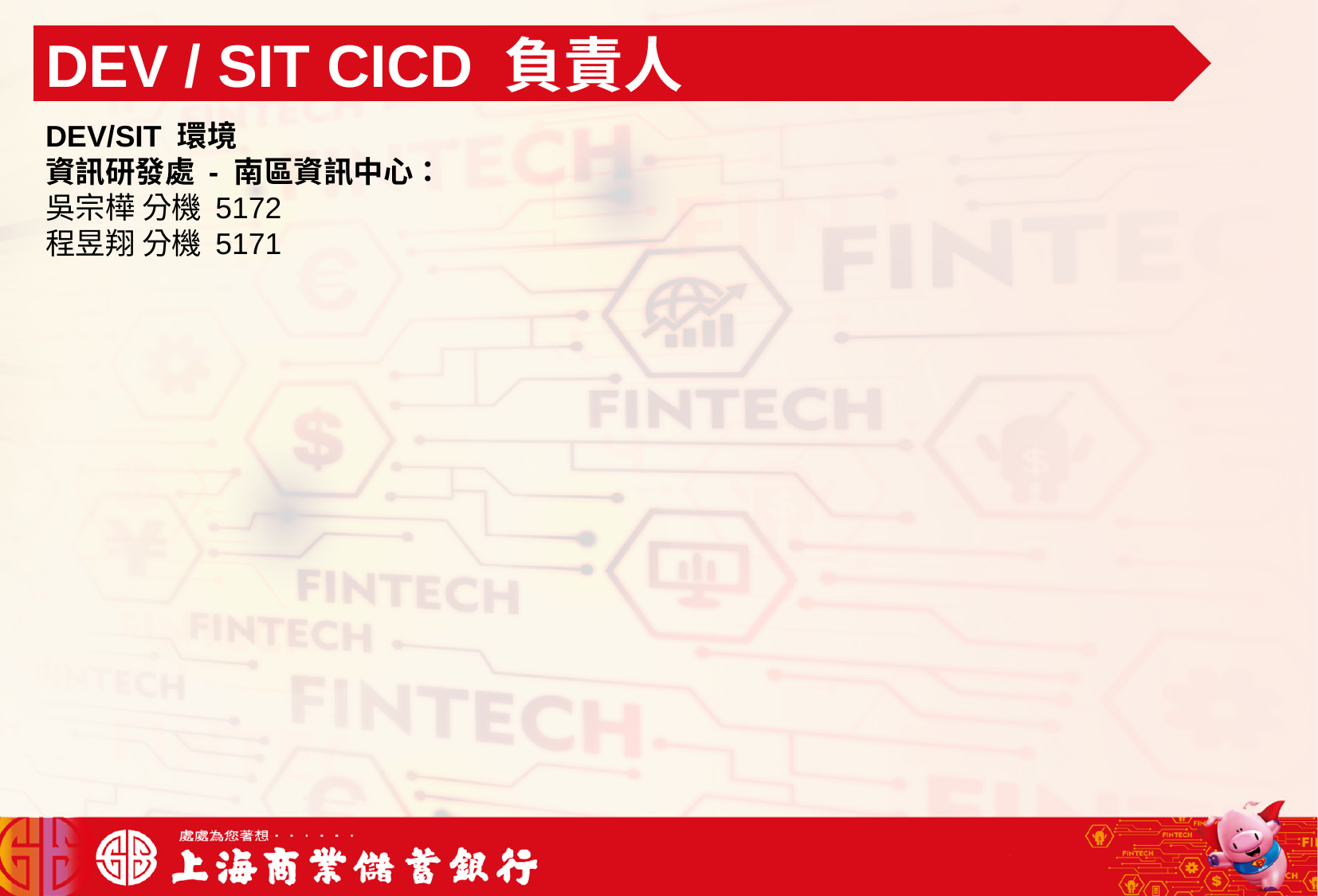

DEV / SIT CICD 負責人
DEV/SIT 環境
資訊研發處 - 南區資訊中心：
吳宗樺 分機 5172
程昱翔 分機 5171